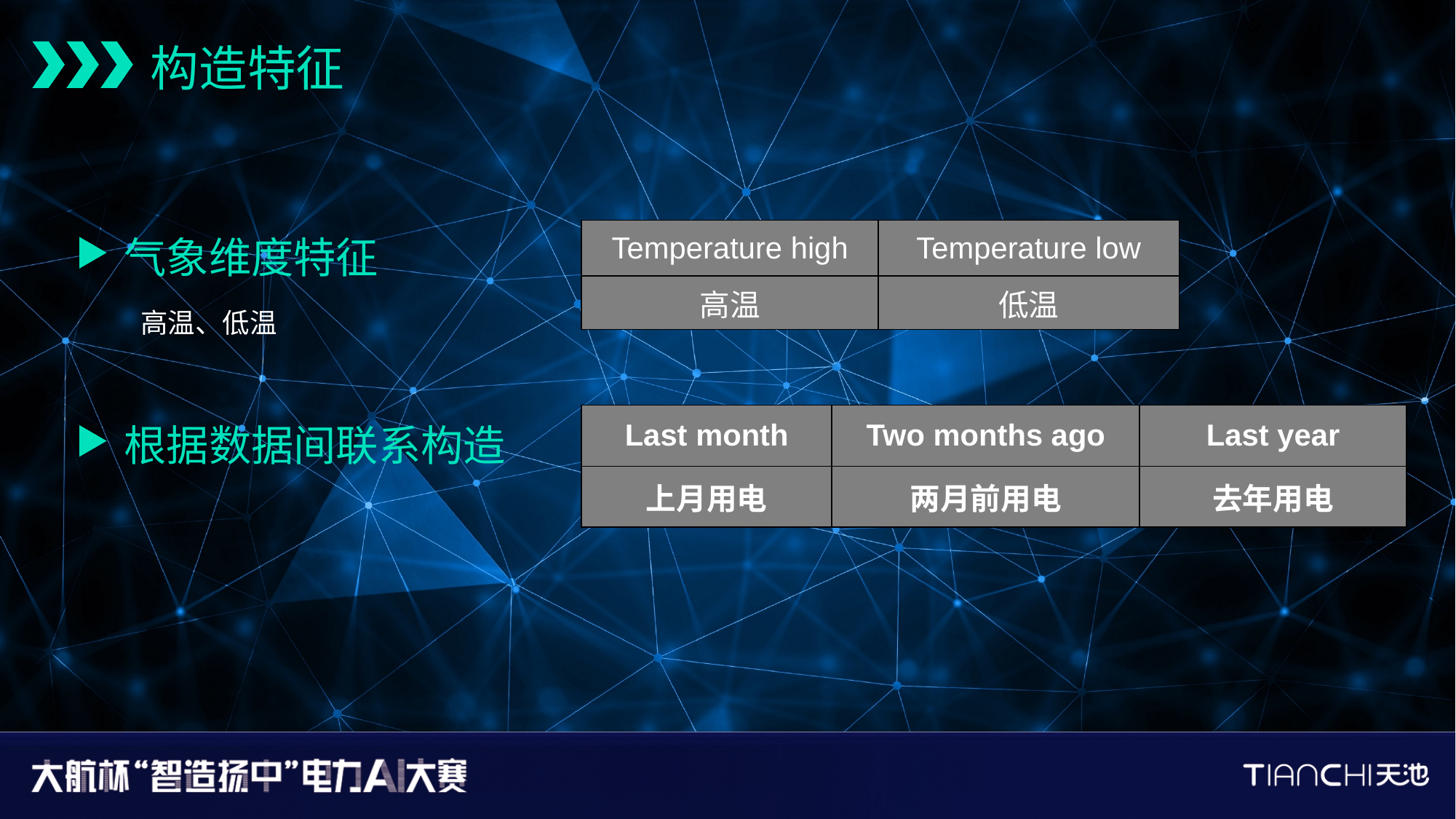

构造特征

| Temperature high | Temperature low |
| --- | --- |
| 高温 | 低温 |
气象维度特征

高温、低温
| Last month | Two months ago | Last year |
| --- | --- | --- |
| 上月用电 | 两月前用电 | 去年用电 |
根据数据间联系构造